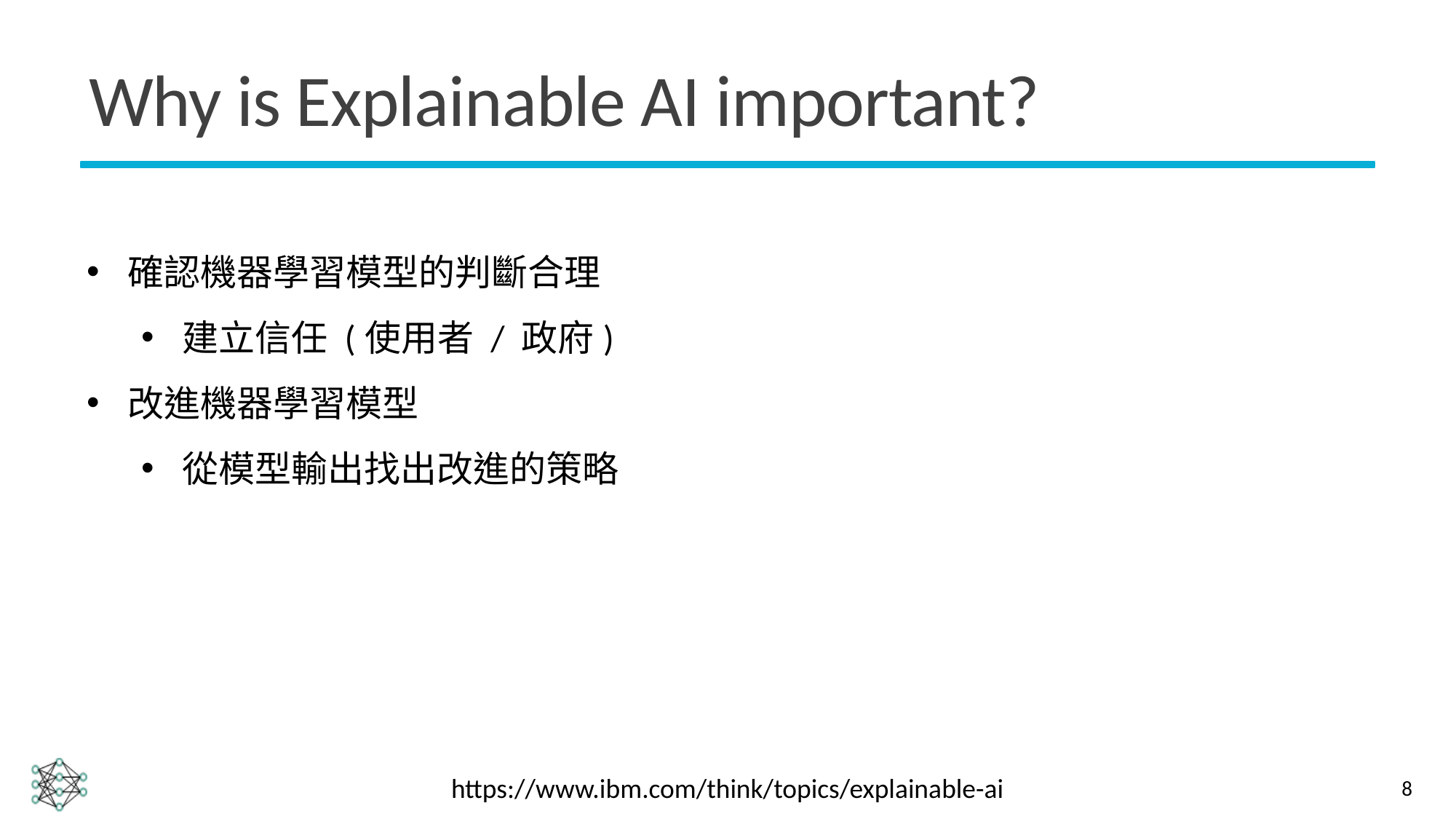

# Why is Explainable AI important?
確認機器學習模型的判斷合理
建立信任 (使用者 / 政府)
改進機器學習模型
從模型輸出找出改進的策略
https://www.ibm.com/think/topics/explainable-ai
8